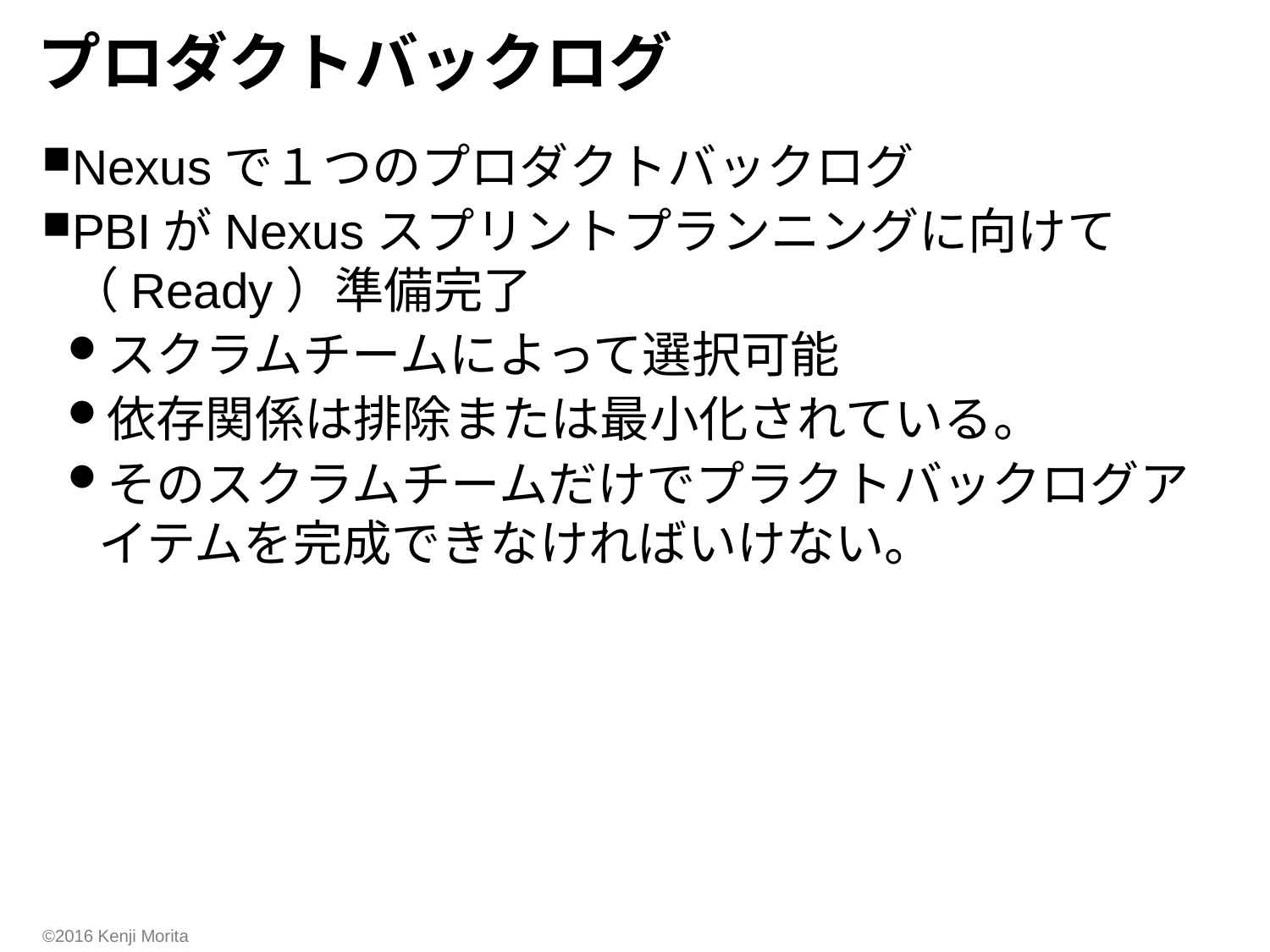

# プロダクトバックログ
Nexusで１つのプロダクトバックログ
PBIがNexusスプリントプランニングに向けて（Ready）準備完了
スクラムチームによって選択可能
依存関係は排除または最小化されている。
そのスクラムチームだけでプラクトバックログアイテムを完成できなければいけない。